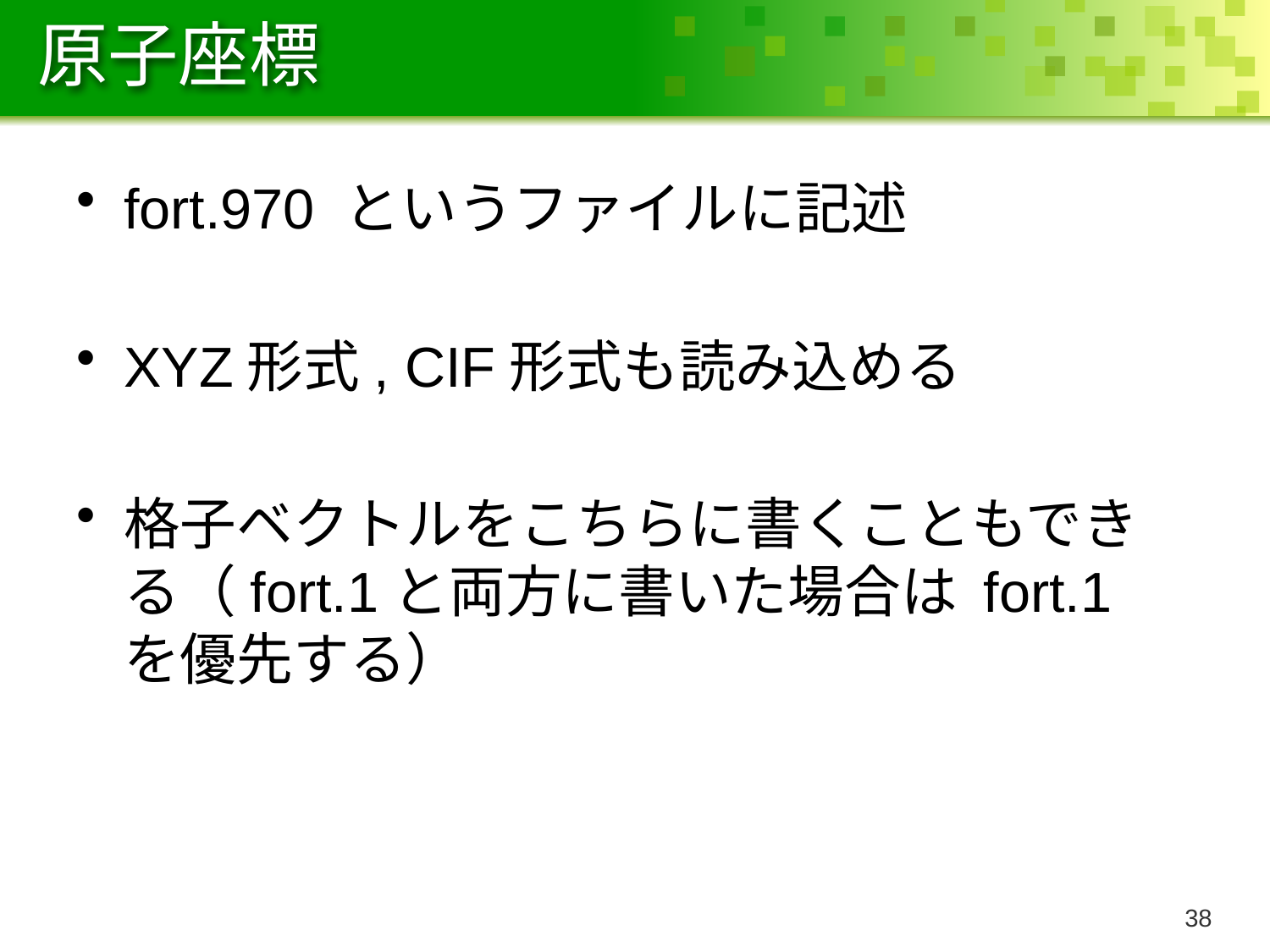

# 原子座標
fort.970 というファイルに記述

XYZ形式, CIF形式も読み込める

格子ベクトルをこちらに書くこともできる（fort.1と両方に書いた場合は fort.1 を優先する）
38